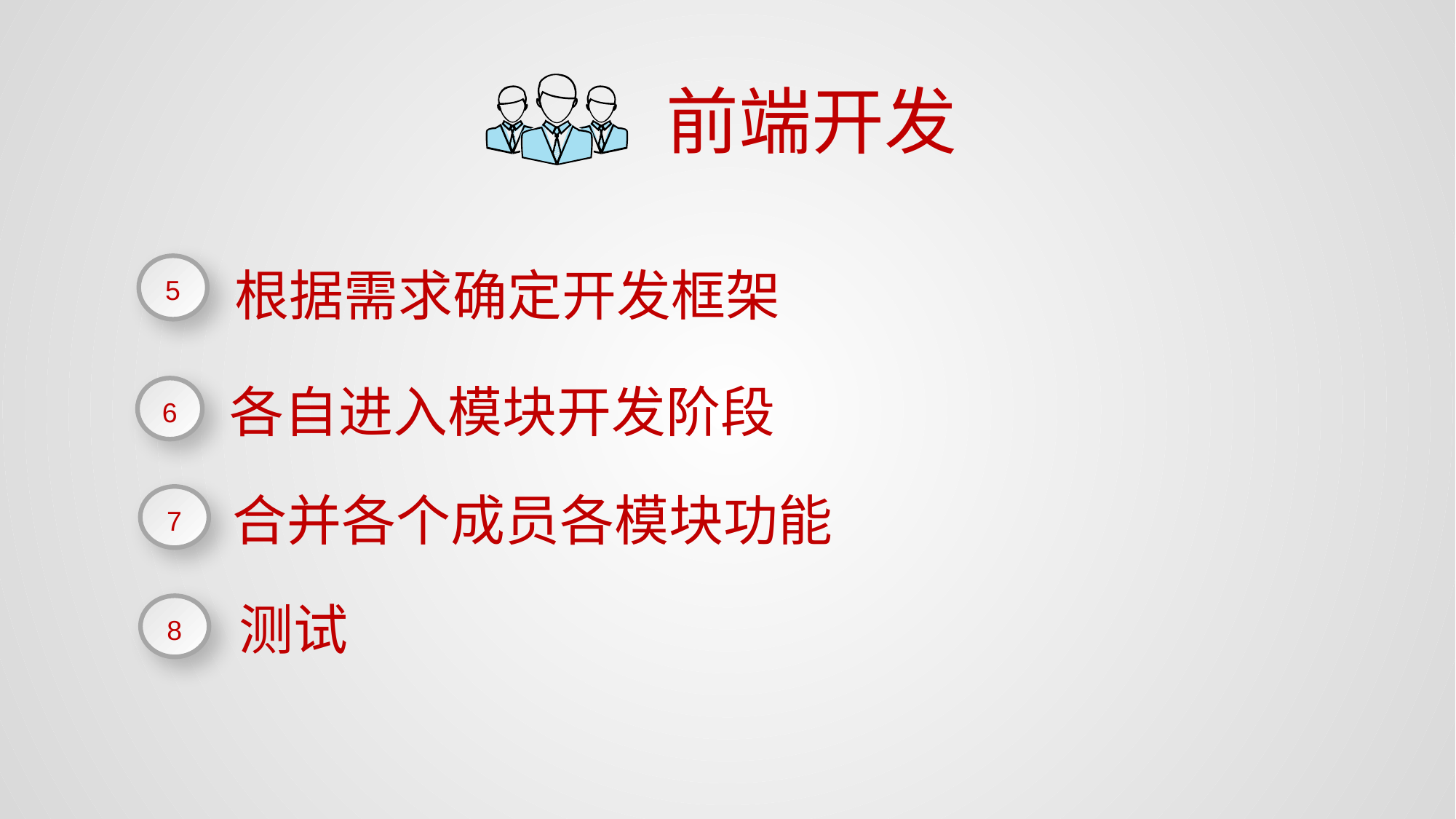

前端开发

根据需求确定开发框架
5
各自进入模块开发阶段

6
合并各个成员各模块功能

7
测试

8